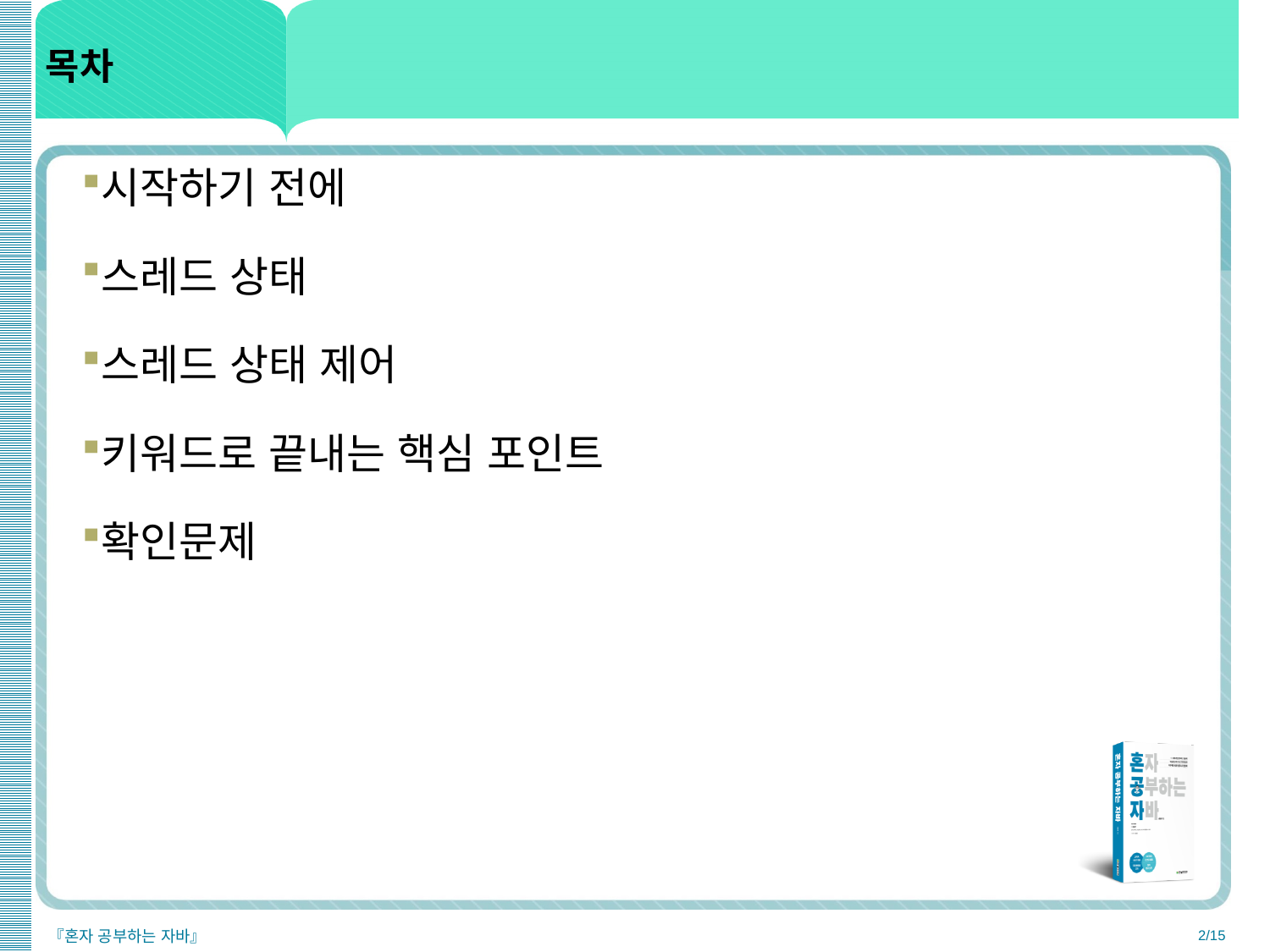

# 목차
시작하기 전에
스레드 상태
스레드 상태 제어
키워드로 끝내는 핵심 포인트
확인문제